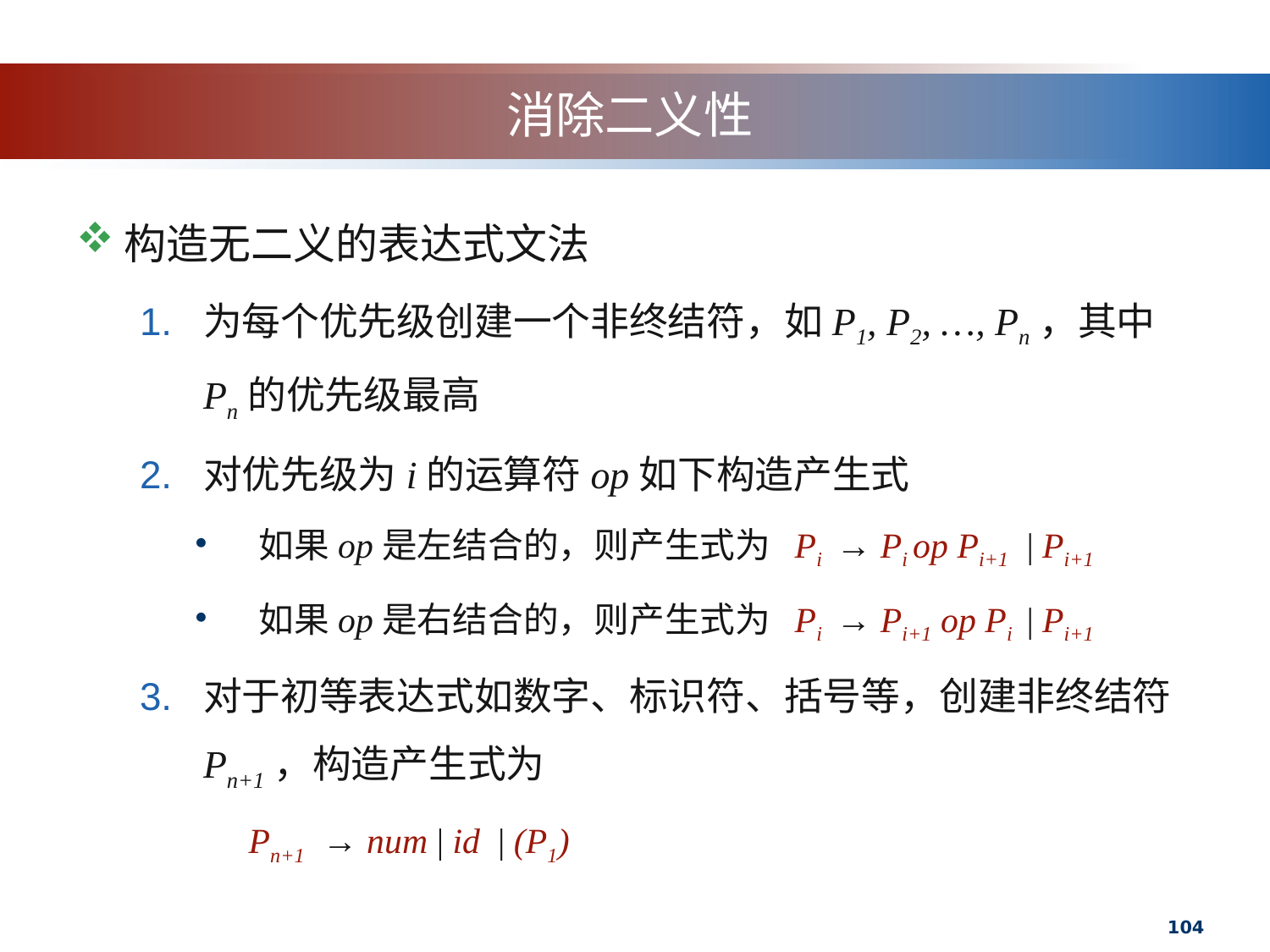

# 消除二义性
构造无二义的表达式文法
为每个优先级创建一个非终结符，如P1, P2, …, Pn，其中Pn的优先级最高
对优先级为i的运算符op如下构造产生式
如果op是左结合的，则产生式为  Pi  → Pi op Pi+1  | Pi+1
如果op是右结合的，则产生式为  Pi  → Pi+1 op Pi  | Pi+1
对于初等表达式如数字、标识符、括号等，创建非终结符Pn+1，构造产生式为
      Pn+1  → num | id  | (P1)
104